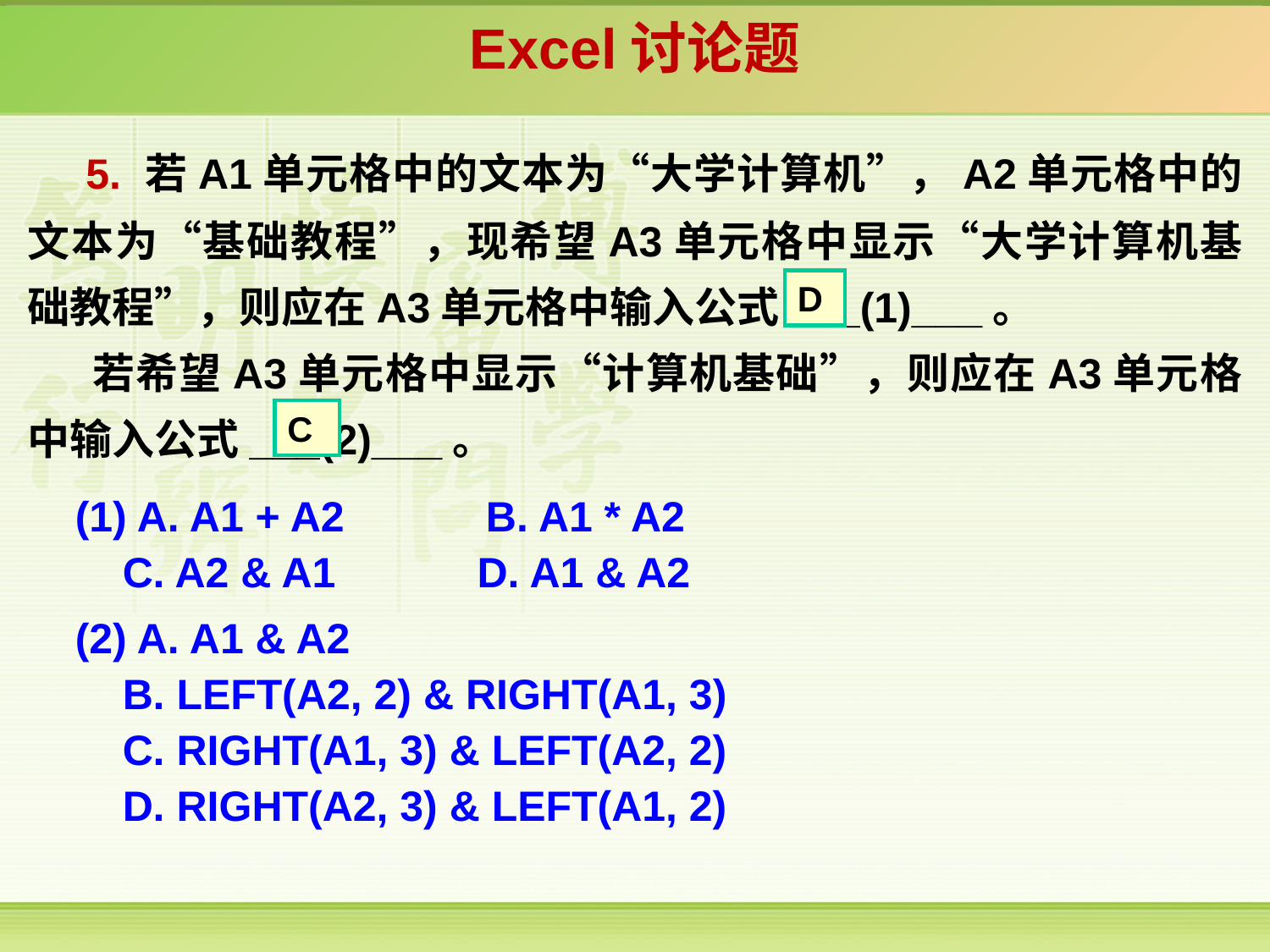

Excel讨论题
    5. 若A1单元格中的文本为“大学计算机”，A2单元格中的文本为“基础教程”，现希望A3单元格中显示“大学计算机基础教程”，则应在A3单元格中输入公式___(1)___。
     若希望A3单元格中显示“计算机基础”，则应在A3单元格中输入公式___(2)___。
    (1) A. A1 + A2            B. A1 * A2
        C. A2 & A1            D. A1 & A2
    (2) A. A1 & A2
        B. LEFT(A2, 2) & RIGHT(A1, 3)
        C. RIGHT(A1, 3) & LEFT(A2, 2)
        D. RIGHT(A2, 3) & LEFT(A1, 2)
D
C

107